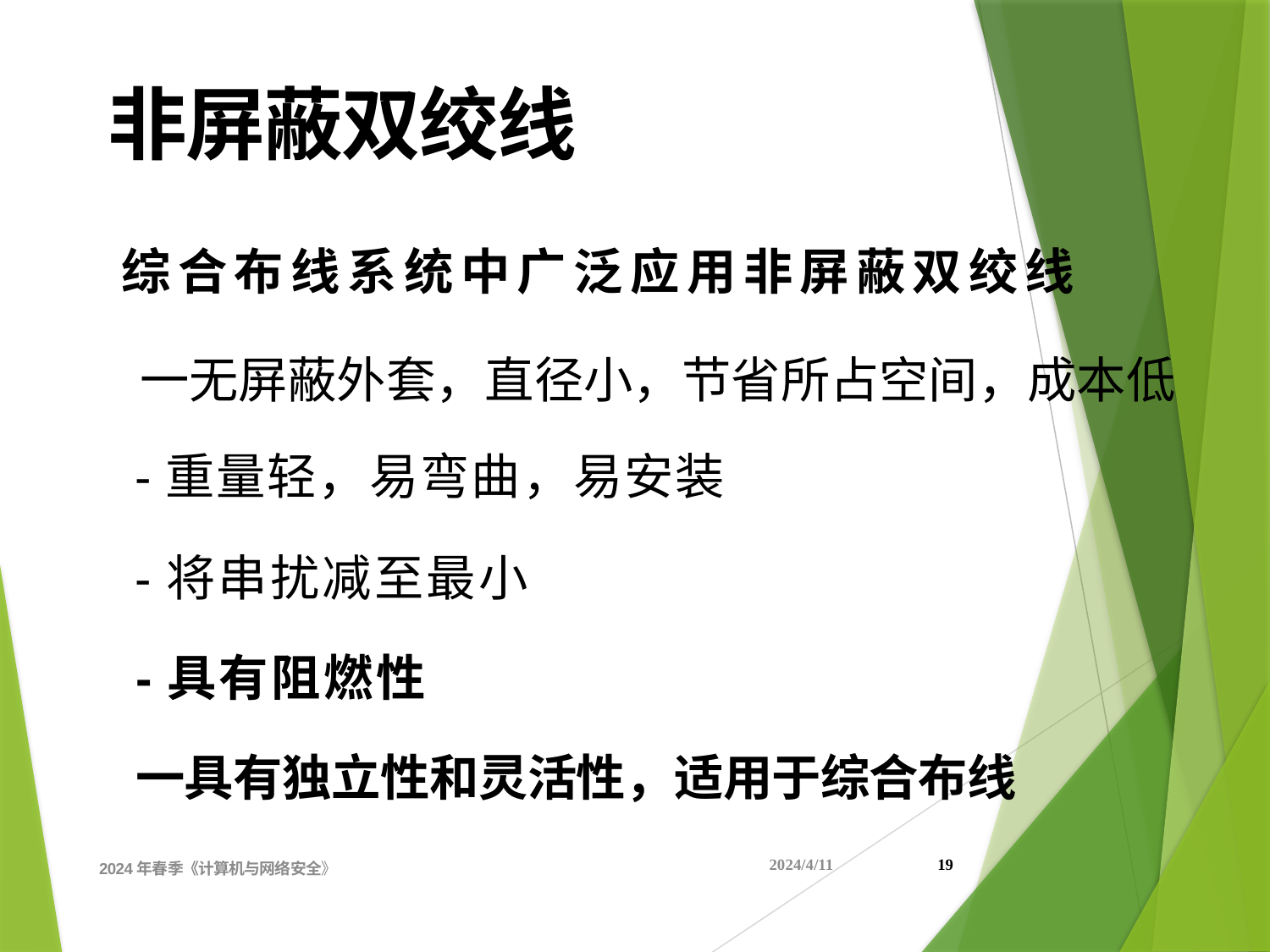

非屏蔽双绞线

综合布线系统中广泛应用非屏蔽双绞线

一无屏蔽外套，直径小，节省所占空间，成本低

-重量轻，易弯曲，易安装

-将串扰减至最小

-具有阻燃性

一具有独立性和灵活性，适用于综合布线

2024年春季《计算机与网络安全》
2024/4/11
19